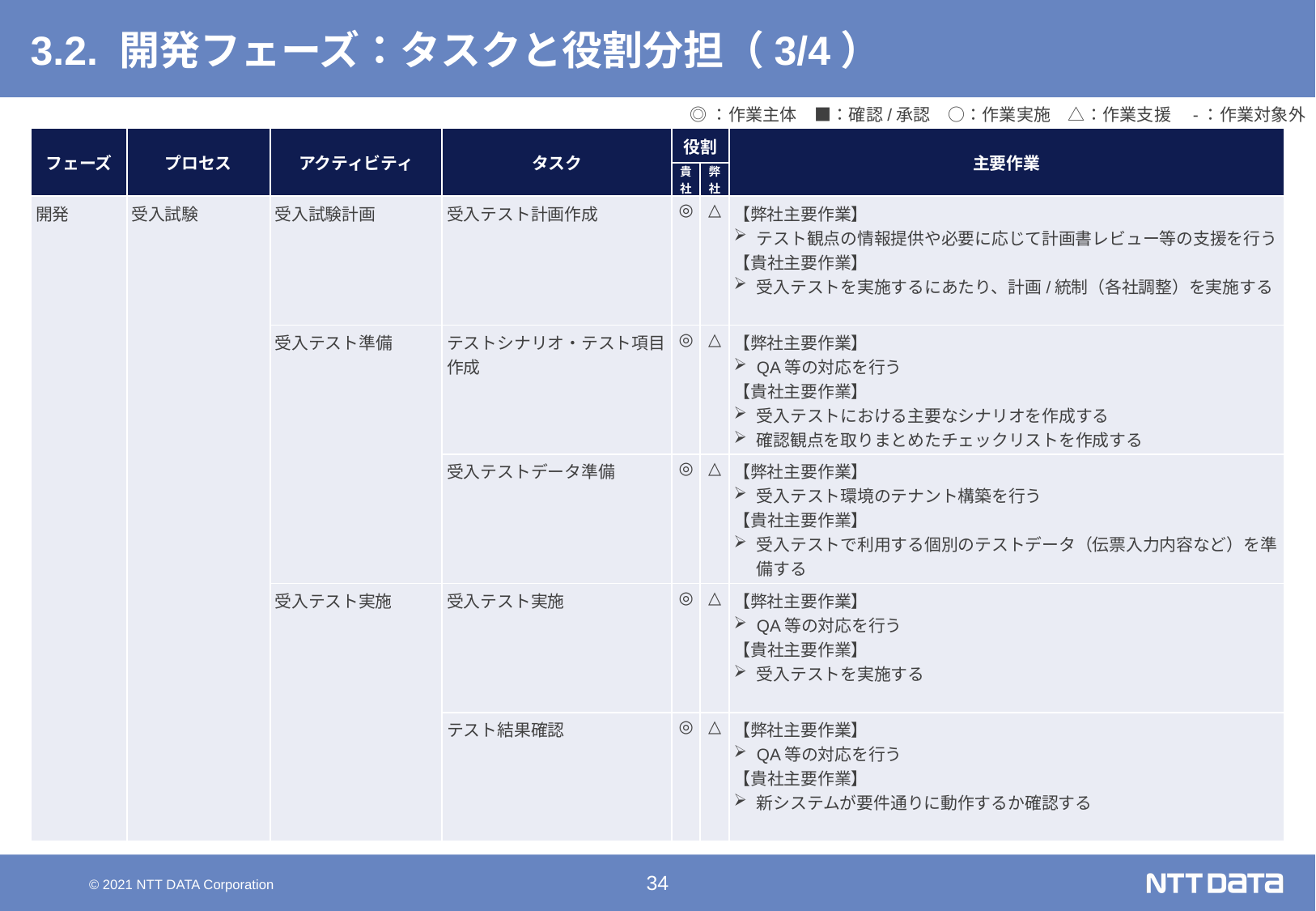

# 3.2. 開発フェーズ：タスクと役割分担（3/4）
◎：作業主体　■：確認/承認　○：作業実施　△：作業支援　-：作業対象外
| フェーズ | プロセス | アクティビティ | タスク | 役割 |  | 主要作業 |
| --- | --- | --- | --- | --- | --- | --- |
|  |  |  |  | 貴社 | 弊社 |  |
| 開発 | 受入試験 | 受入試験計画 | 受入テスト計画作成 | ◎ | △ | 【弊社主要作業】 テスト観点の情報提供や必要に応じて計画書レビュー等の支援を行う 【貴社主要作業】 受入テストを実施するにあたり、計画/統制（各社調整）を実施する |
|  |  | 受入テスト準備 | テストシナリオ・テスト項目作成 | ◎ | △ | 【弊社主要作業】 QA等の対応を行う 【貴社主要作業】 受入テストにおける主要なシナリオを作成する 確認観点を取りまとめたチェックリストを作成する |
|  |  |  | 受入テストデータ準備 | ◎ | △ | 【弊社主要作業】 受入テスト環境のテナント構築を行う 【貴社主要作業】 受入テストで利用する個別のテストデータ（伝票入力内容など）を準備する |
|  |  | 受入テスト実施 | 受入テスト実施 | ◎ | △ | 【弊社主要作業】 QA等の対応を行う 【貴社主要作業】 受入テストを実施する |
|  |  |  | テスト結果確認 | ◎ | △ | 【弊社主要作業】 QA等の対応を行う 【貴社主要作業】 新システムが要件通りに動作するか確認する |